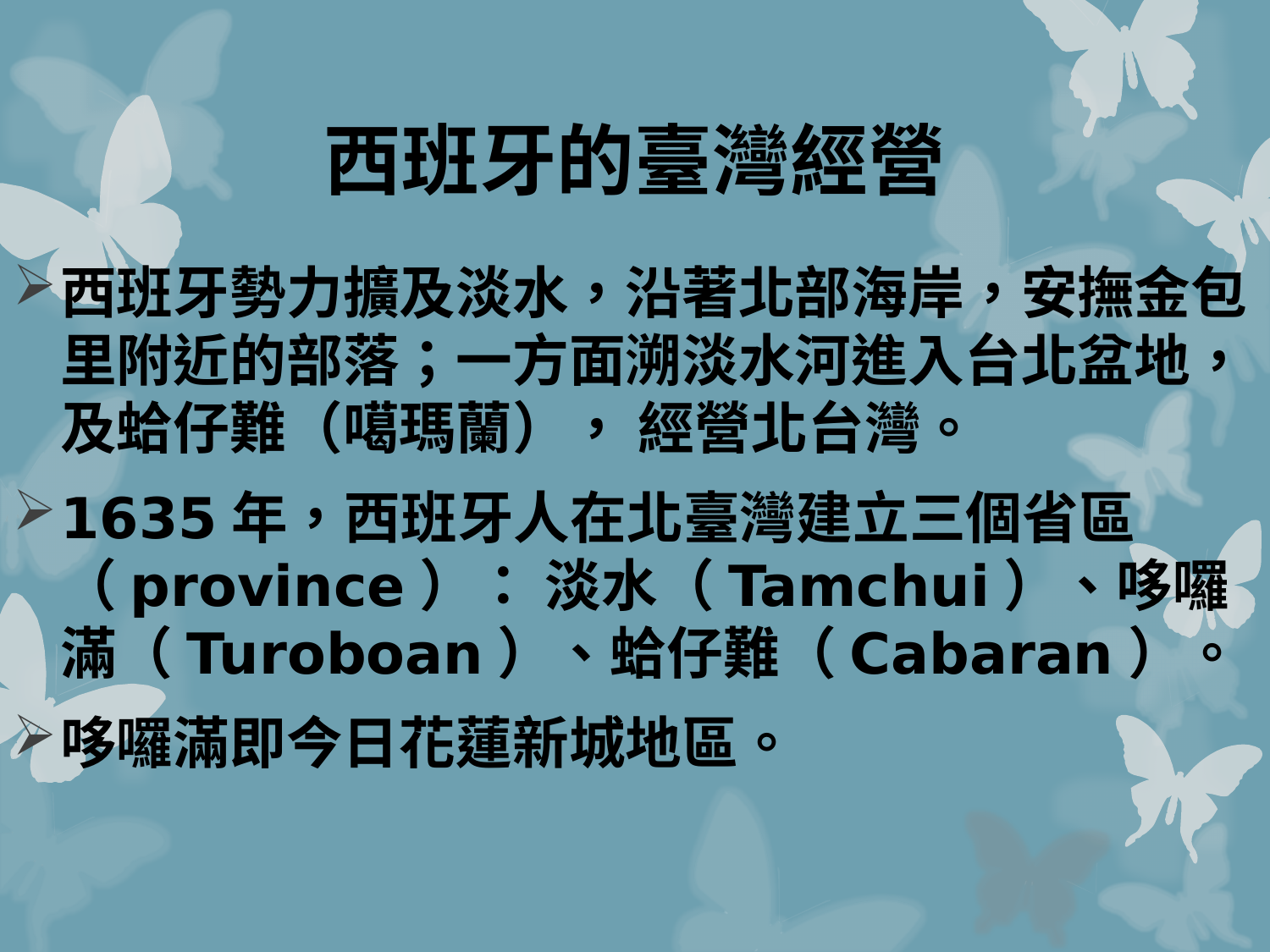

# 西班牙的臺灣經營
西班牙勢力擴及淡水，沿著北部海岸，安撫金包里附近的部落；一方面溯淡水河進入台北盆地，及蛤仔難（噶瑪蘭）， 經營北台灣。
1635年，西班牙人在北臺灣建立三個省區（province）： 淡水（Tamchui）、哆囉滿（Turoboan）、蛤仔難（Cabaran）。
哆囉滿即今日花蓮新城地區。